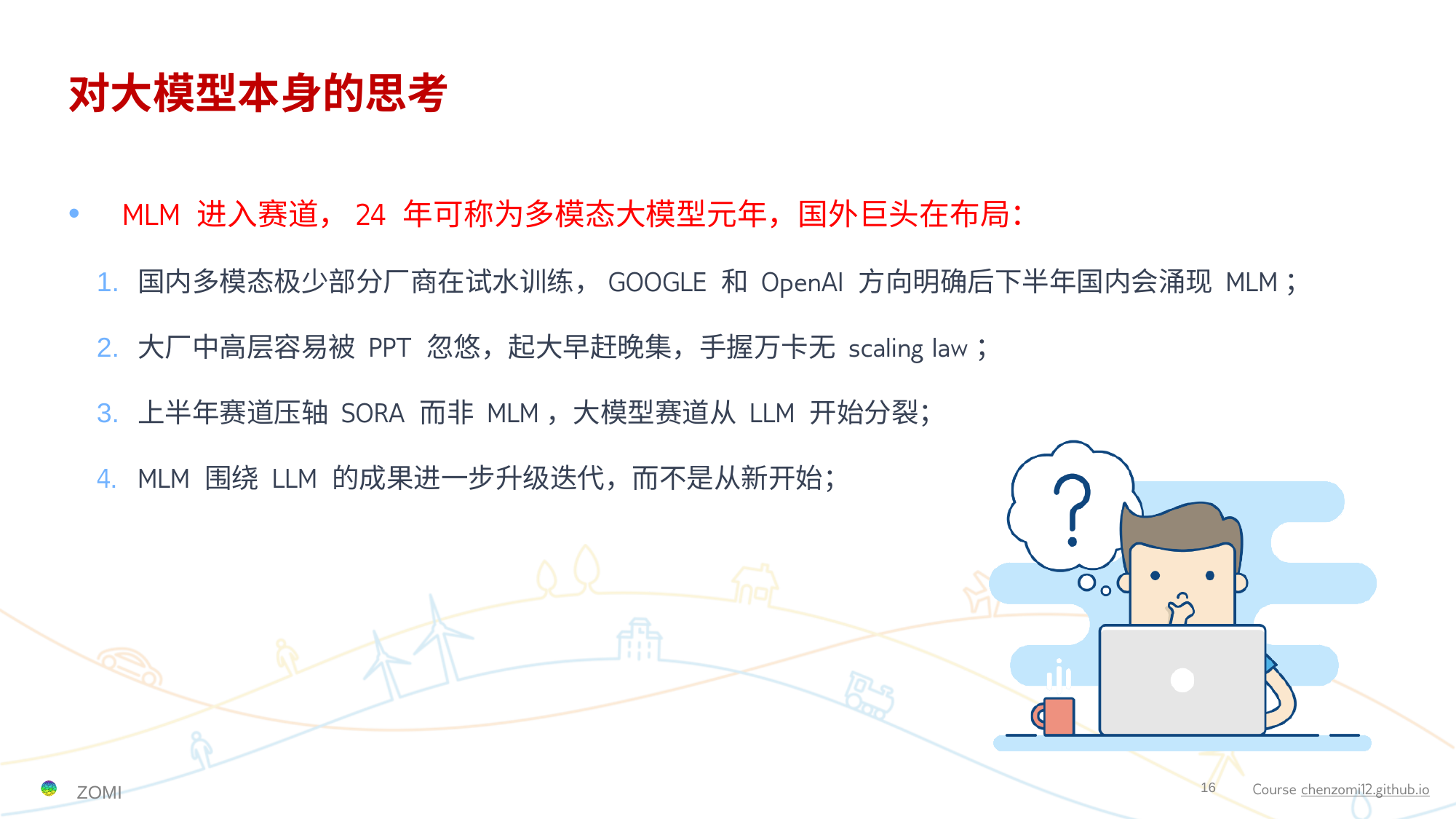

# 对大模型本身的思考
MLM 进入赛道，24 年可称为多模态大模型元年，国外巨头在布局：
国内多模态极少部分厂商在试水训练，GOOGLE 和 OpenAI 方向明确后下半年国内会涌现 MLM；
大厂中高层容易被 PPT 忽悠，起大早赶晚集，手握万卡无 scaling law；
上半年赛道压轴 SORA 而非 MLM，大模型赛道从 LLM 开始分裂；
MLM 围绕 LLM 的成果进一步升级迭代，而不是从新开始；